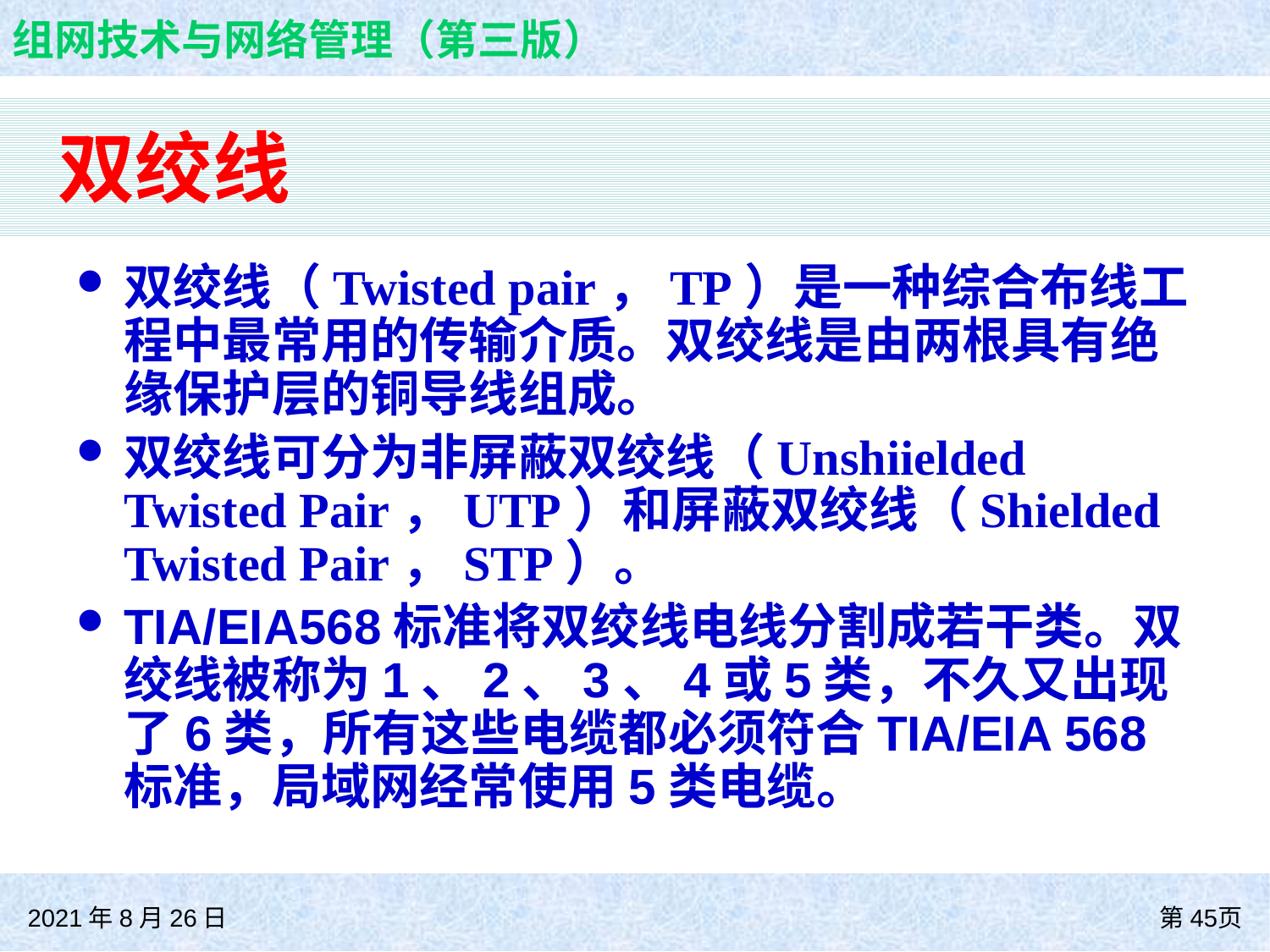

# 双绞线
双绞线（Twisted pair，TP）是一种综合布线工程中最常用的传输介质。双绞线是由两根具有绝缘保护层的铜导线组成。
双绞线可分为非屏蔽双绞线（Unshiielded Twisted Pair，UTP）和屏蔽双绞线（Shielded Twisted Pair，STP）。
TIA/EIA568标准将双绞线电线分割成若干类。双绞线被称为1、2、3、4或5类，不久又出现了6类，所有这些电缆都必须符合TIA/EIA 568标准，局域网经常使用5类电缆。

2021年8月26日
第45页